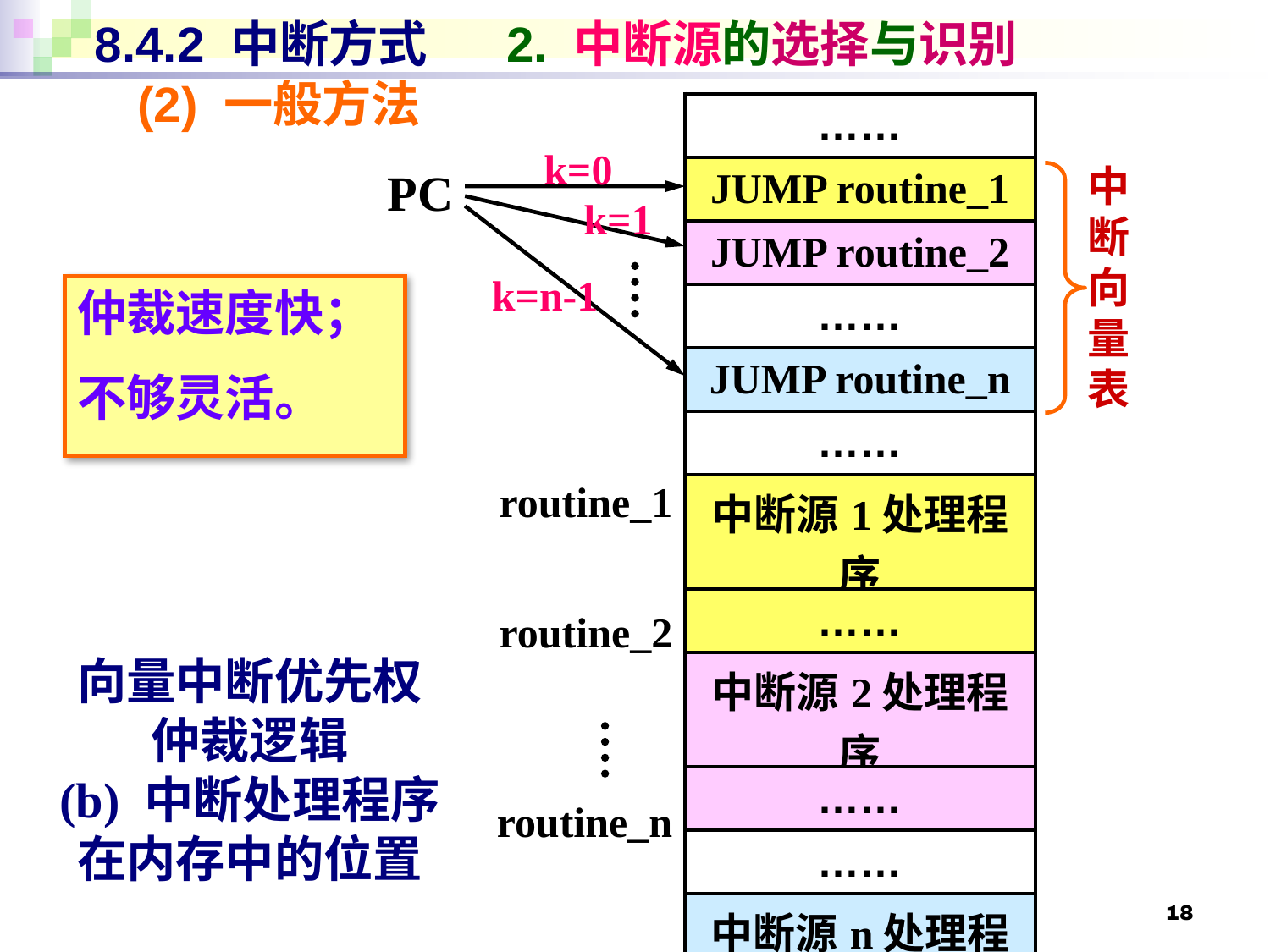

# 8.4.2 中断方式      2. 中断源的选择与识别
(2) 一般方法
| …… |
| --- |
| JUMP routine\_1 |
| JUMP routine\_2 |
| …… |
| JUMP routine\_n |
| …… |
| 中断源1处理程序 |
| …… |
| 中断源2处理程序 |
| …… |
| …… |
| 中断源n处理程序 |
| …… |
k=0
中断向量表
PC

k=1

k=n-1

仲裁速度快；
不够灵活。
routine_1
routine_2
向量中断优先权
仲裁逻辑
(b) 中断处理程序
在内存中的位置

routine_n
18